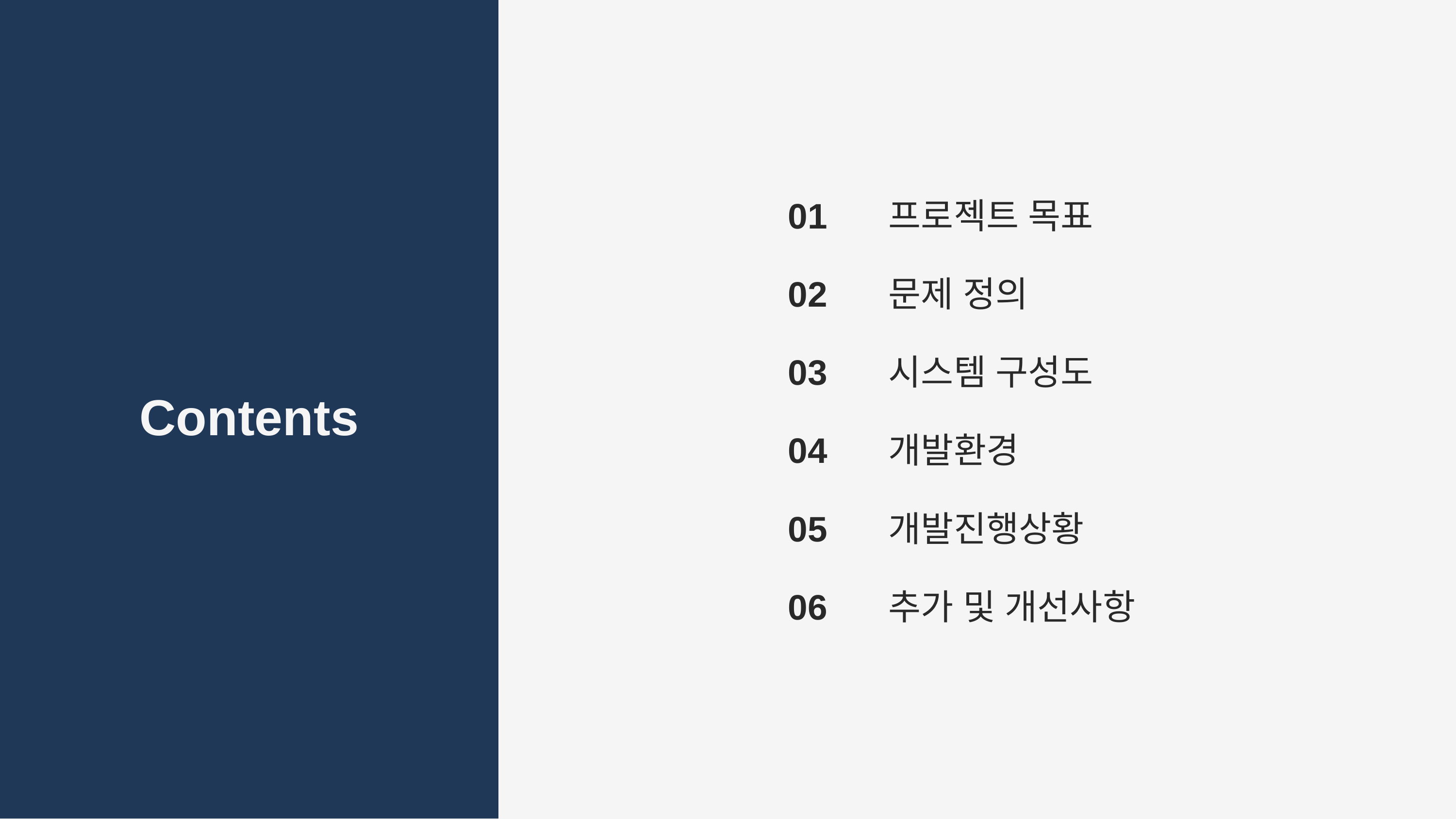

01
02
03
04
05
06
프로젝트 목표
문제 정의
시스템 구성도
개발환경
개발진행상황
추가 및 개선사항
Contents